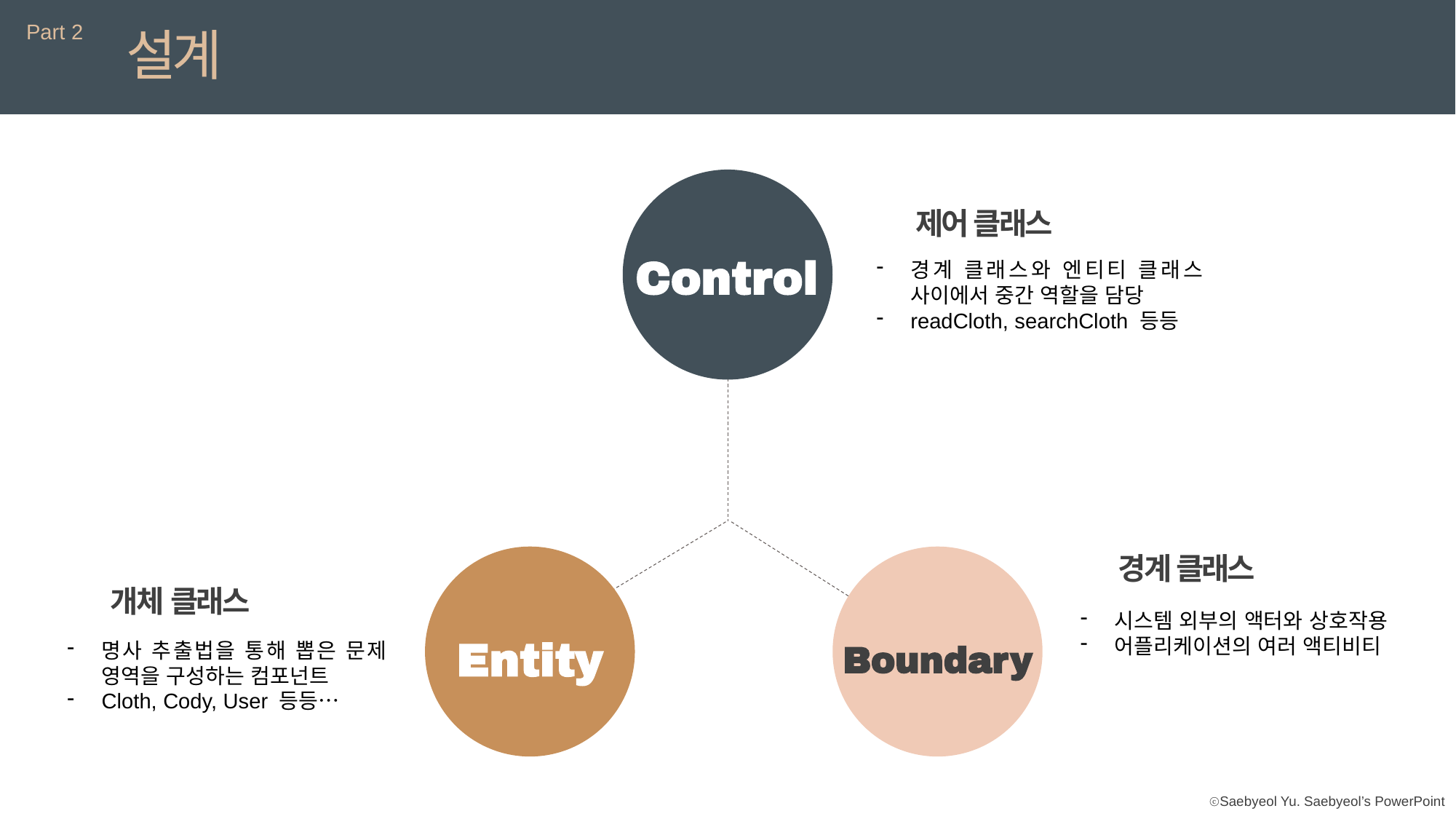

Part 2
설계

제어 클래스

경계 클래스와 엔티티 클래스 사이에서 중간 역할을 담당
readCloth, searchCloth 등등

Control
경계 클래스
시스템 외부의 액터와 상호작용
어플리케이션의 여러 액티비티

개체 클래스

명사 추출법을 통해 뽑은 문제 영역을 구성하는 컴포넌트
Cloth, Cody, User 등등…
Entity
Boundary